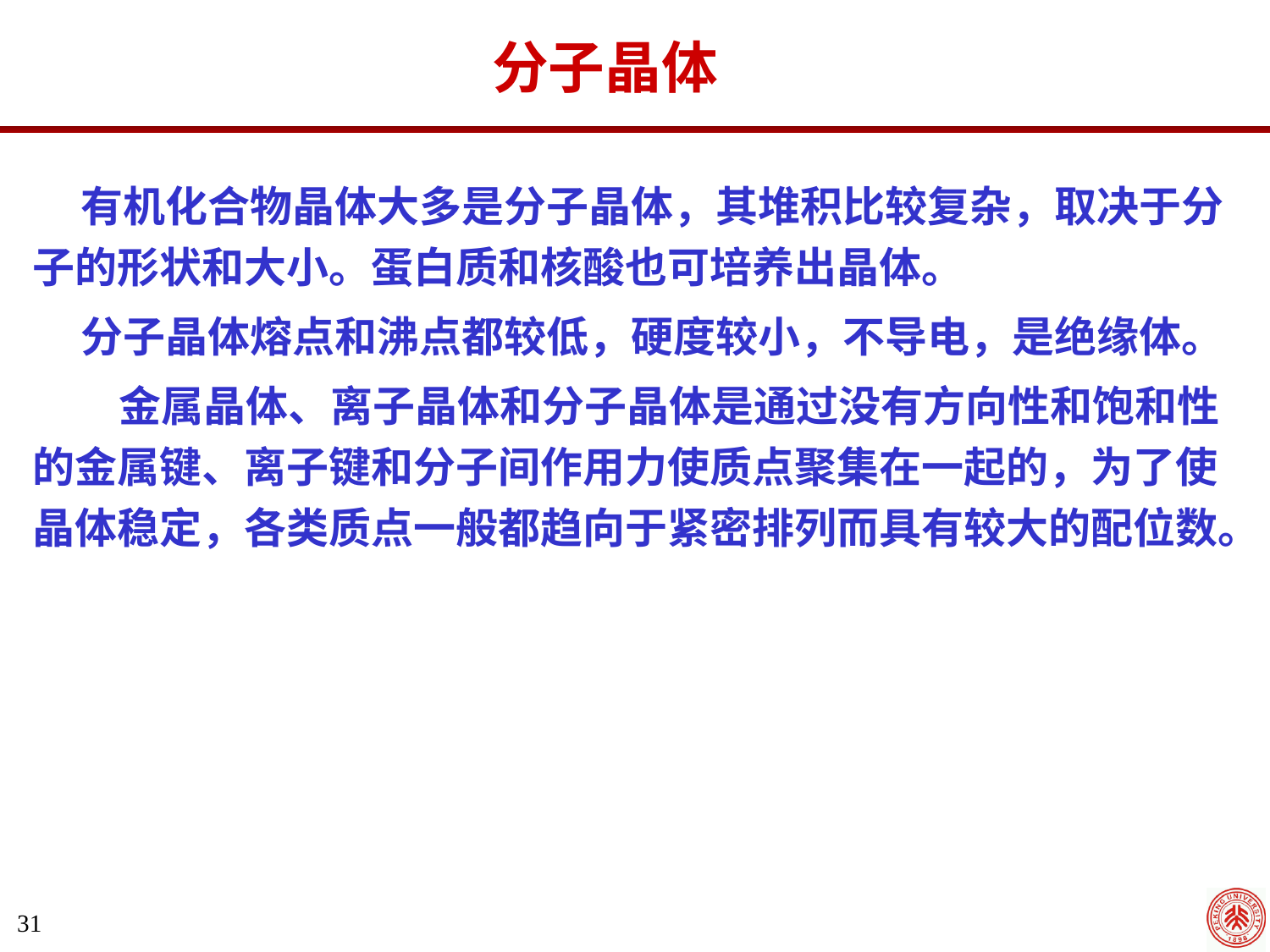

分子晶体

    有机化合物晶体大多是分子晶体，其堆积比较复杂，取决于分子的形状和大小。蛋白质和核酸也可培养出晶体。
    分子晶体熔点和沸点都较低，硬度较小，不导电，是绝缘体。
        金属晶体、离子晶体和分子晶体是通过没有方向性和饱和性的金属键、离子键和分子间作用力使质点聚集在一起的，为了使晶体稳定，各类质点一般都趋向于紧密排列而具有较大的配位数。
31